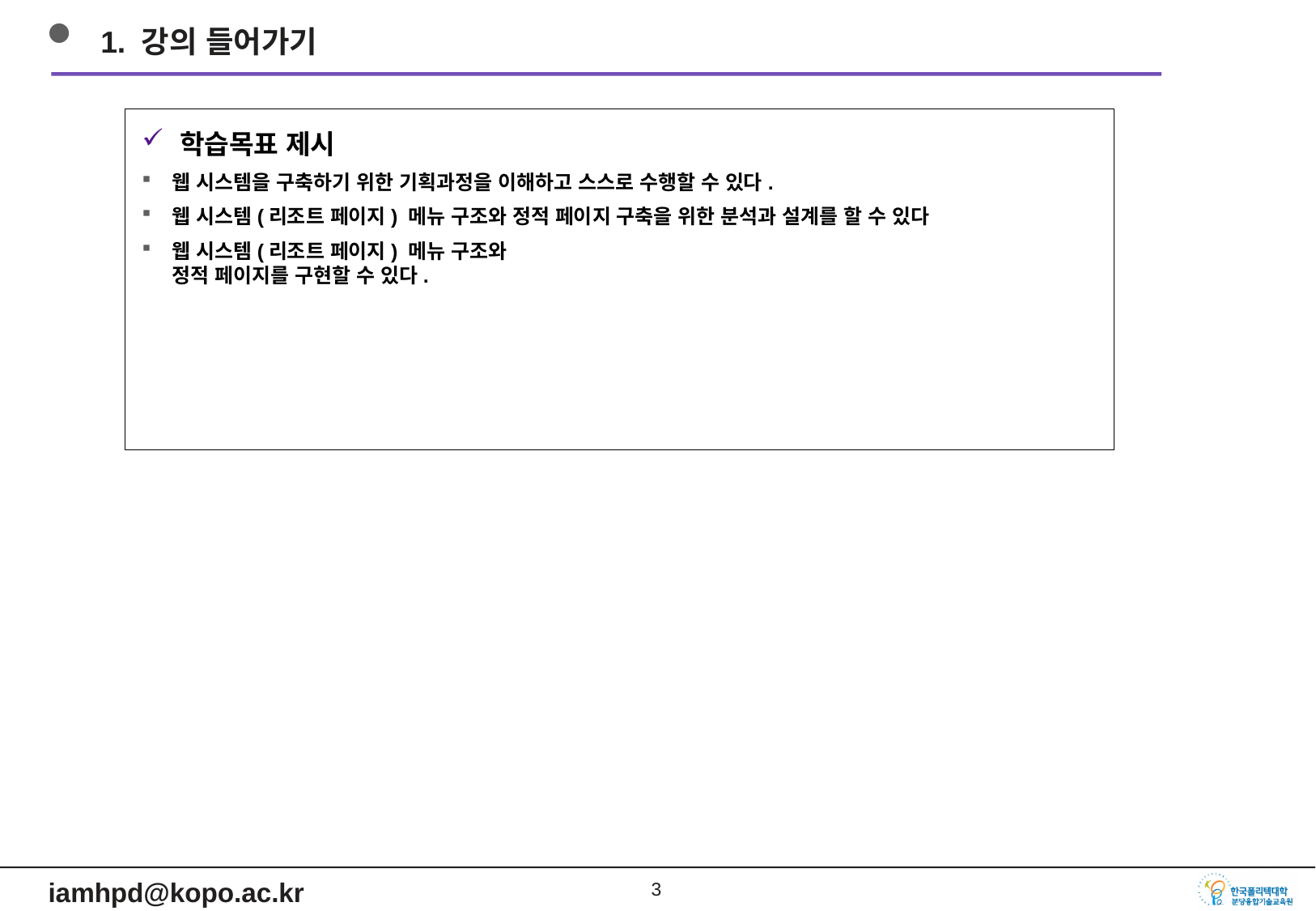

1. 강의 들어가기
학습목표 제시
웹 시스템을 구축하기 위한 기획과정을 이해하고 스스로 수행할 수 있다.
웹 시스템(리조트 페이지) 메뉴 구조와 정적 페이지 구축을 위한 분석과 설계를 할 수 있다
웹 시스템(리조트 페이지) 메뉴 구조와
정적 페이지를 구현할 수 있다.

3